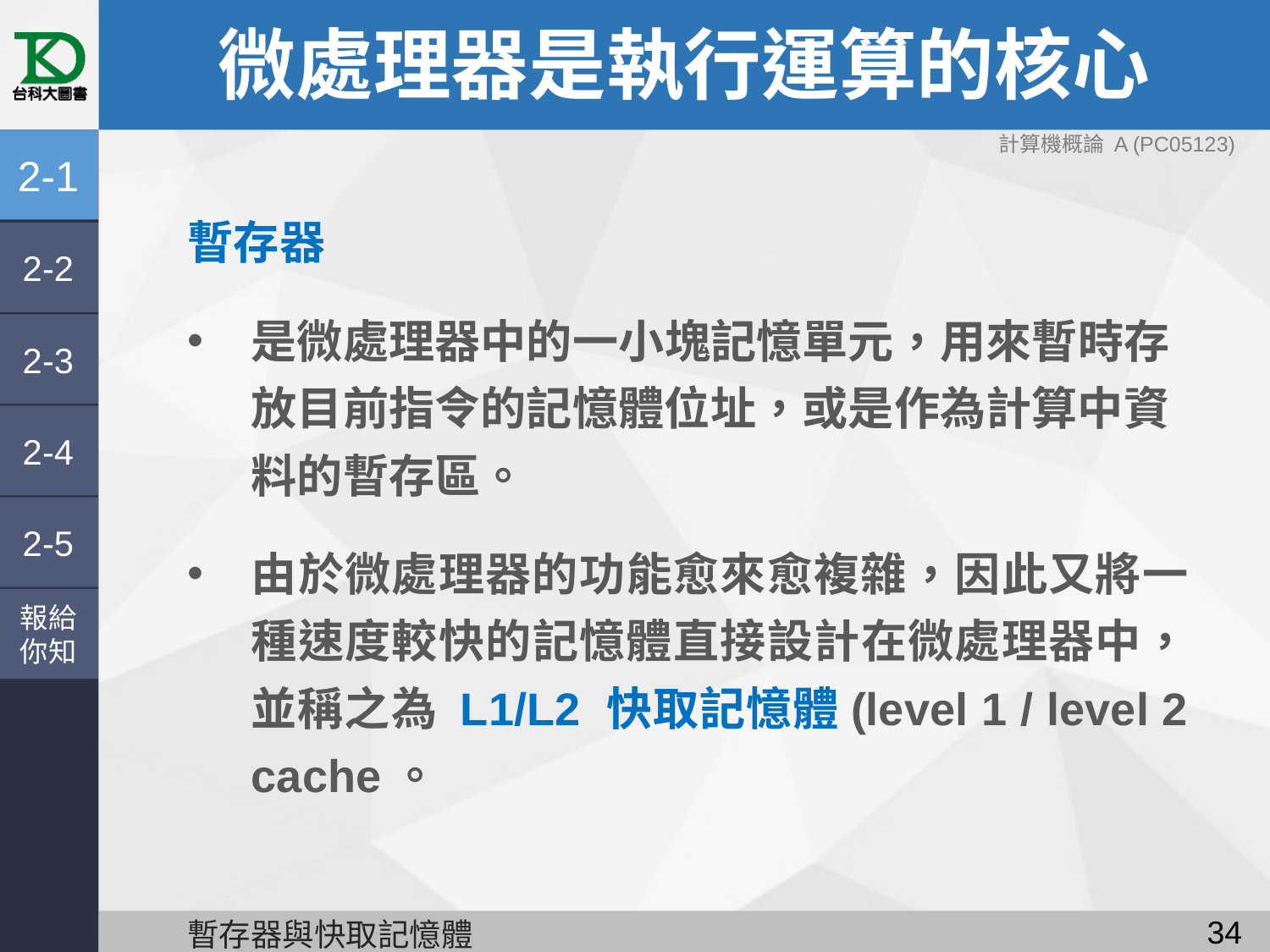

# 微處理器是執行運算的核心
計算機概論 A (PC05123)
2-1
暫存器
是微處理器中的一小塊記憶單元，用來暫時存放目前指令的記憶體位址，或是作為計算中資料的暫存區。
由於微處理器的功能愈來愈複雜，因此又將一種速度較快的記憶體直接設計在微處理器中，並稱之為 L1/L2 快取記憶體(level 1 / level 2 cache。
2-2
2-3
2-4
2-5
報給
你知
34
暫存器與快取記憶體